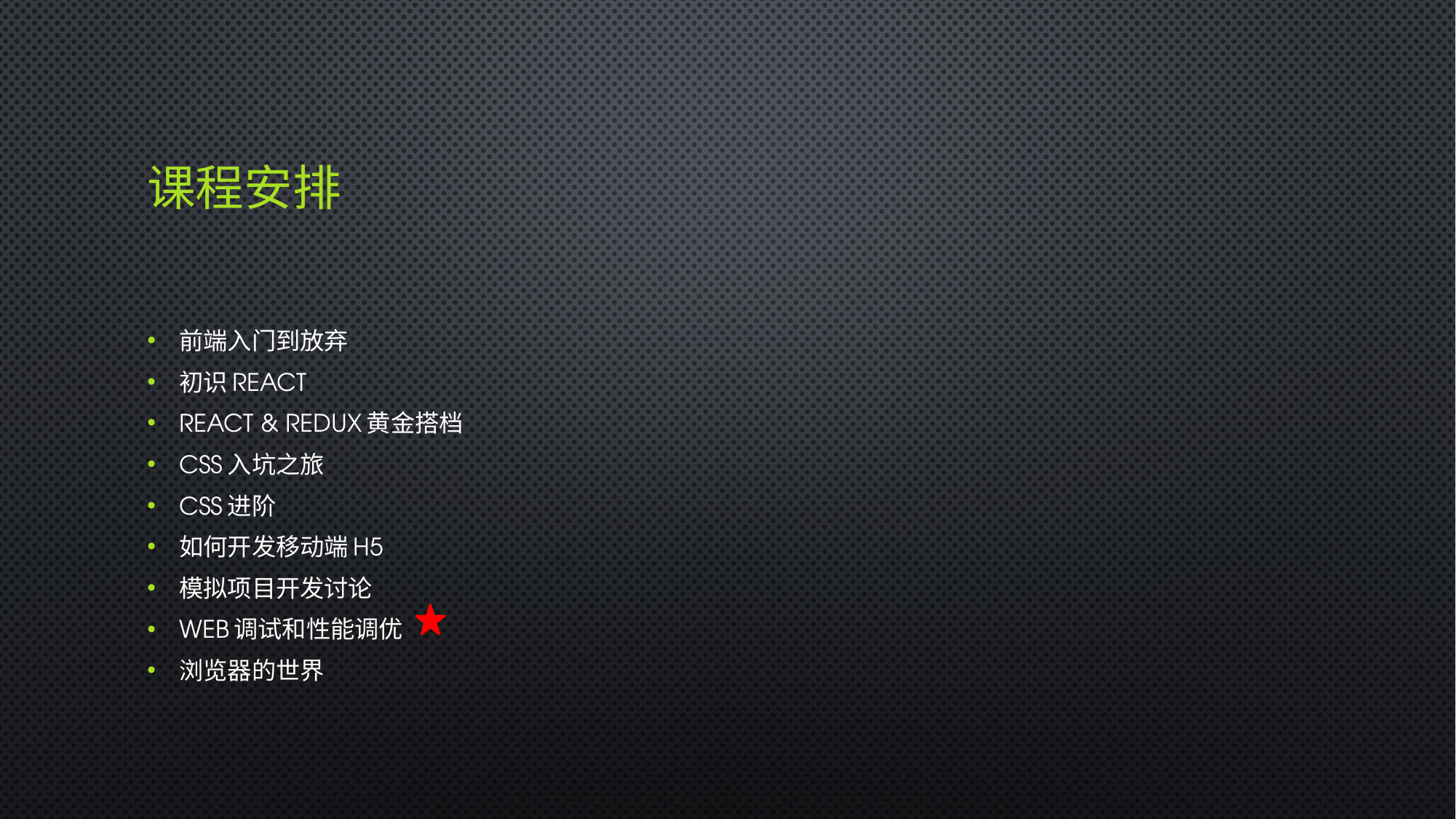

# 课程安排
前端入门到放弃
初识React
React & Redux黄金搭档
CSS入坑之旅
CSS进阶
如何开发移动端H5
模拟项目开发讨论
Web调试和性能调优
浏览器的世界